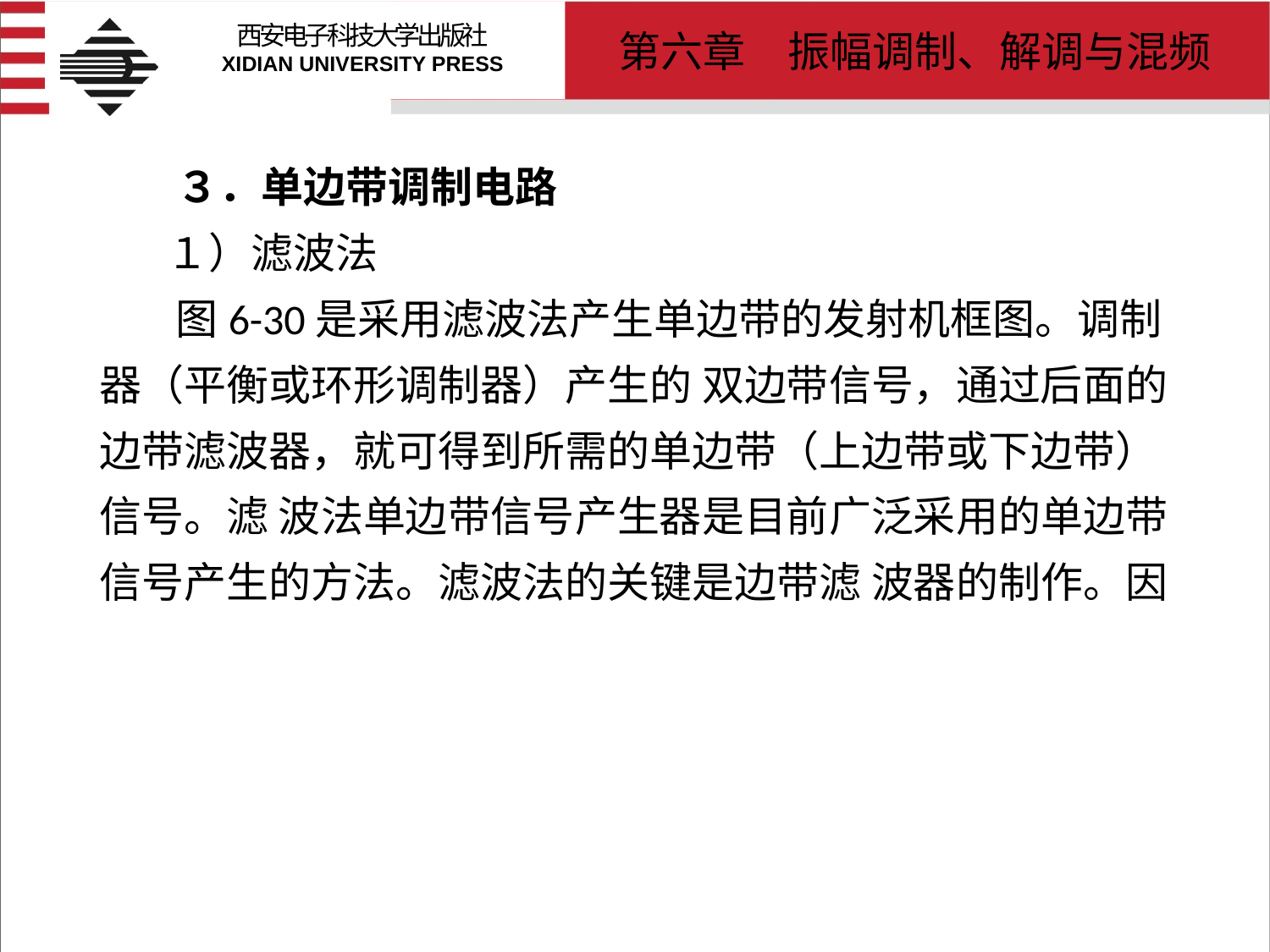

# ３．单边带调制电路 １）滤波法 图6-30是采用滤波法产生单边带的发射机框图。调制器（平衡或环形调制器）产生的 双边带信号，通过后面的边带滤波器，就可得到所需的单边带（上边带或下边带）信号。滤 波法单边带信号产生器是目前广泛采用的单边带信号产生的方法。滤波法的关键是边带滤 波器的制作。因